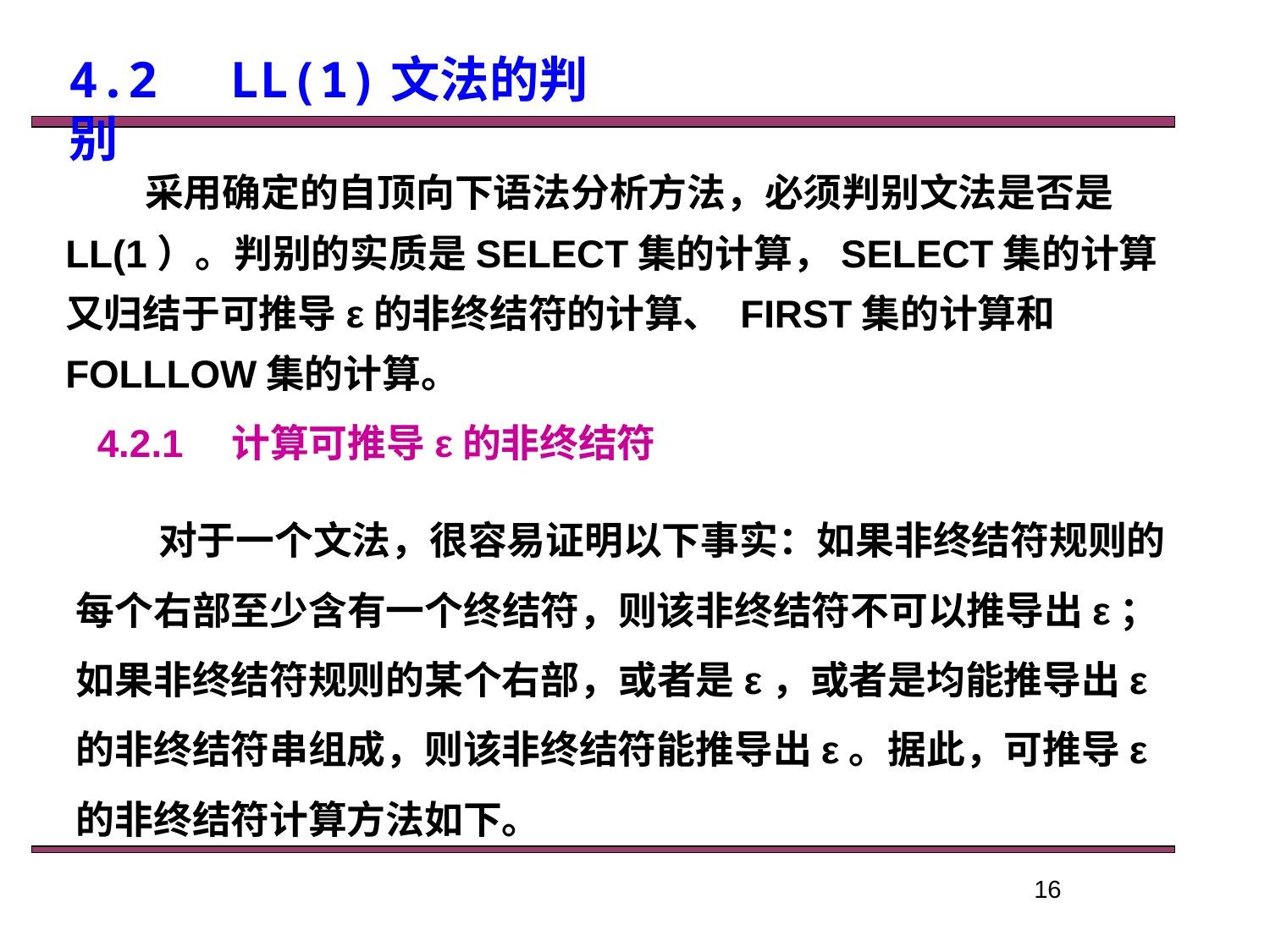

# 4.2　LL(1)文法的判别
采用确定的自顶向下语法分析方法，必须判别文法是否是LL(1）。判别的实质是SELECT集的计算，SELECT集的计算又归结于可推导ε的非终结符的计算、 FIRST集的计算和FOLLLOW集的计算。
4.2.1　计算可推导ε的非终结符
对于一个文法，很容易证明以下事实：如果非终结符规则的每个右部至少含有一个终结符，则该非终结符不可以推导出ε；如果非终结符规则的某个右部，或者是ε，或者是均能推导出ε的非终结符串组成，则该非终结符能推导出ε。据此，可推导ε的非终结符计算方法如下。
16